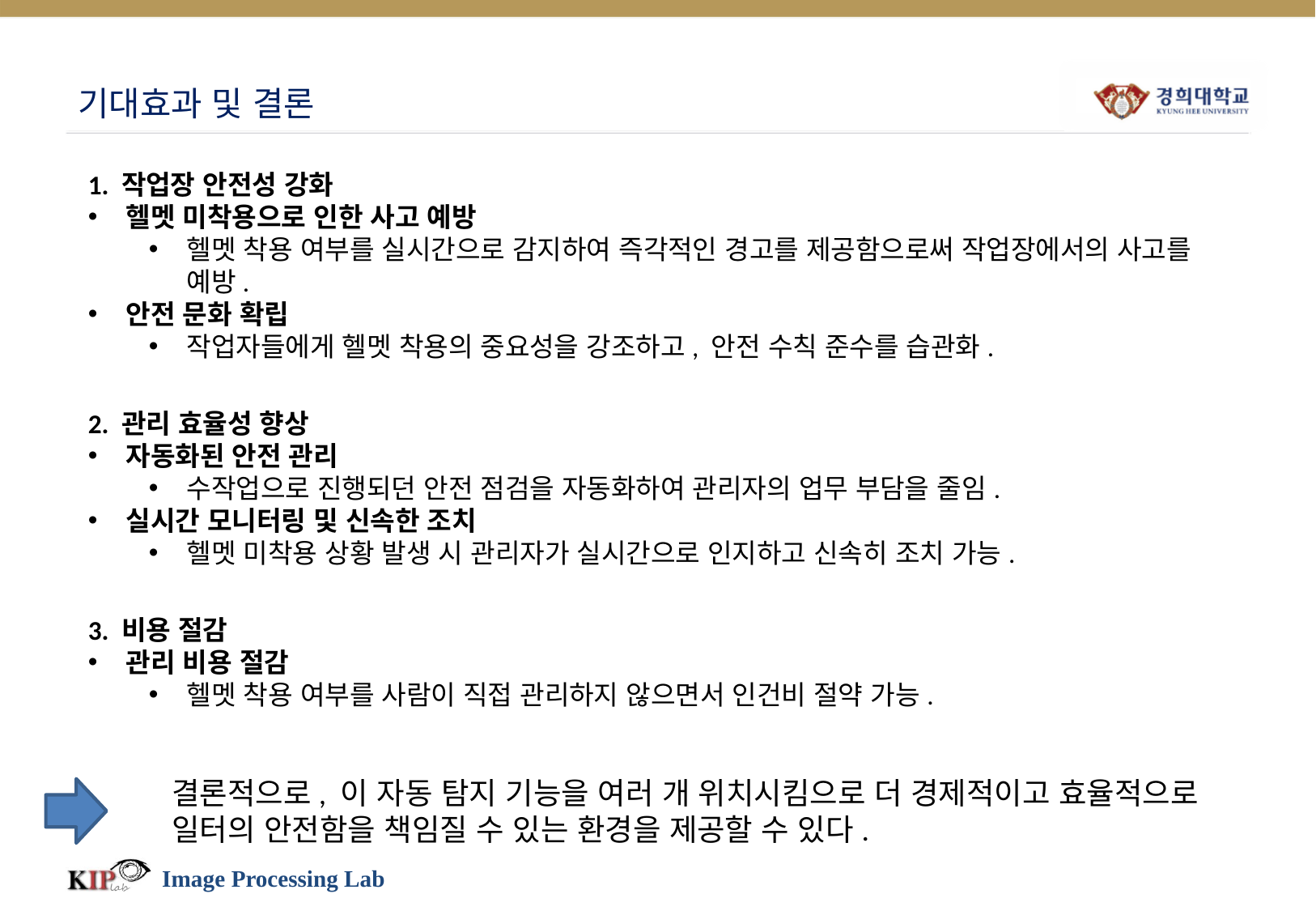

# 기대효과 및 결론
1. 작업장 안전성 강화
헬멧 미착용으로 인한 사고 예방
헬멧 착용 여부를 실시간으로 감지하여 즉각적인 경고를 제공함으로써 작업장에서의 사고를 예방.
안전 문화 확립
작업자들에게 헬멧 착용의 중요성을 강조하고, 안전 수칙 준수를 습관화.
2. 관리 효율성 향상
자동화된 안전 관리
수작업으로 진행되던 안전 점검을 자동화하여 관리자의 업무 부담을 줄임.
실시간 모니터링 및 신속한 조치
헬멧 미착용 상황 발생 시 관리자가 실시간으로 인지하고 신속히 조치 가능.
3. 비용 절감
관리 비용 절감
헬멧 착용 여부를 사람이 직접 관리하지 않으면서 인건비 절약 가능.
결론적으로, 이 자동 탐지 기능을 여러 개 위치시킴으로 더 경제적이고 효율적으로
일터의 안전함을 책임질 수 있는 환경을 제공할 수 있다.

Image Processing Lab